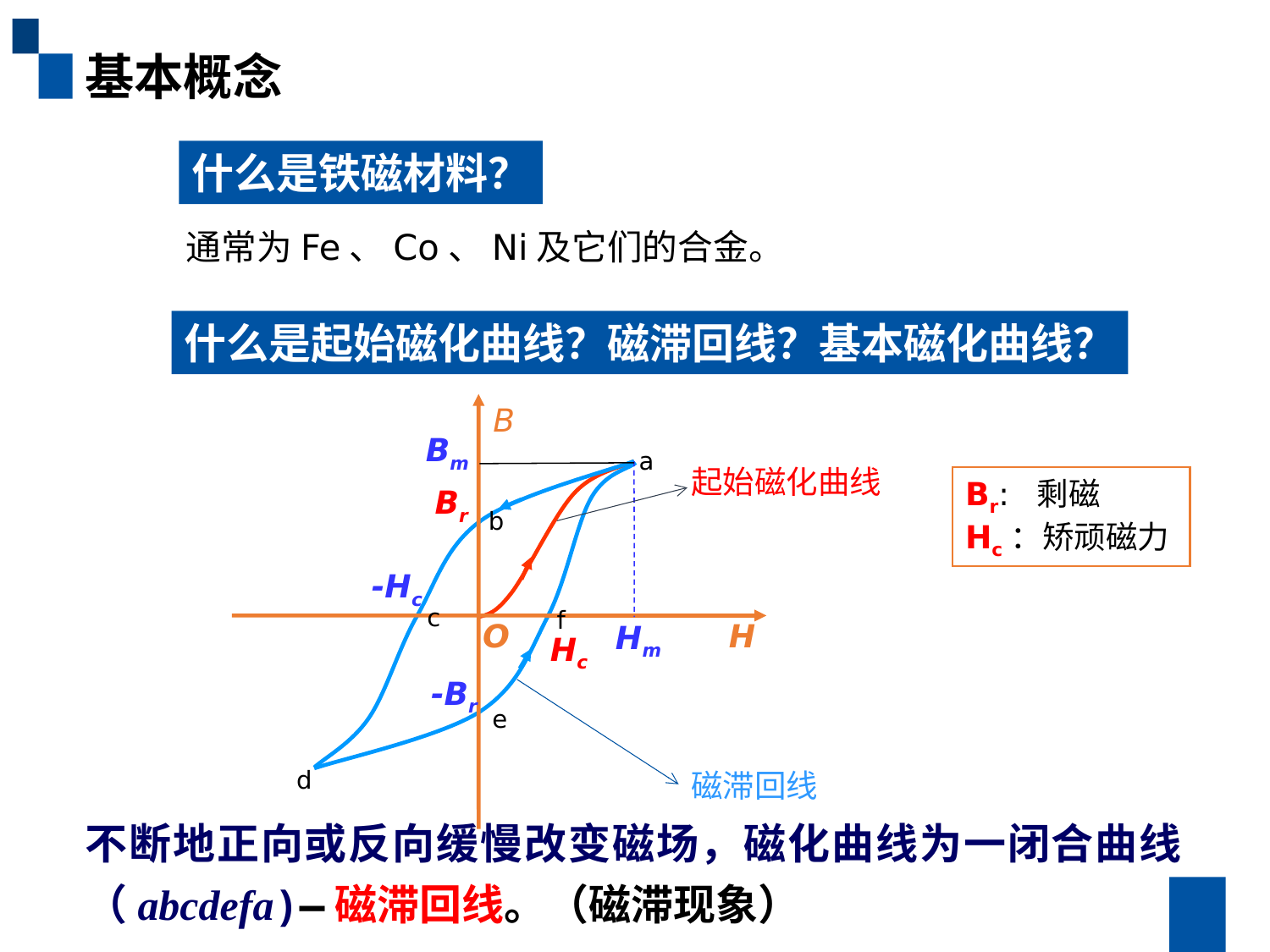

基本概念
什么是铁磁材料？
通常为Fe、Co、Ni及它们的合金。
什么是起始磁化曲线？磁滞回线？基本磁化曲线？

B
O
H

Bm

Br
-Hc
Hm
a
b
c
f
Hc
-Br
e
d
起始磁化曲线
Br:  剩磁
Hc：矫顽磁力
磁滞回线
不断地正向或反向缓慢改变磁场，磁化曲线为一闭合曲线（abcdefa)—磁滞回线。（磁滞现象）
22